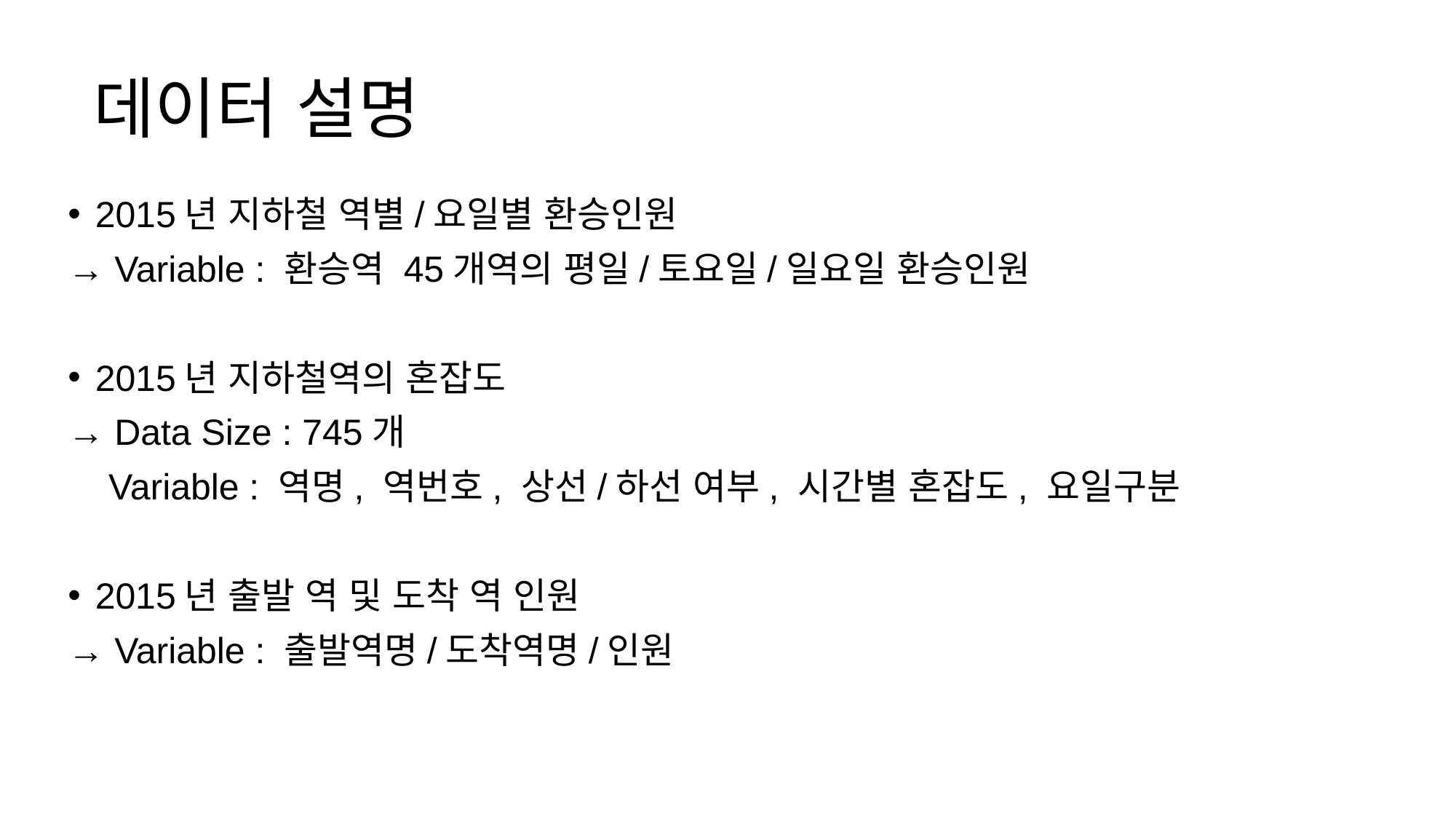

데이터 설명
2015년 지하철 역별/요일별 환승인원
→ Variable : 환승역 45개역의 평일/토요일/일요일 환승인원

2015년 지하철역의 혼잡도
→ Data Size : 745개
    Variable : 역명, 역번호, 상선/하선 여부, 시간별 혼잡도, 요일구분

2015년 출발 역 및 도착 역 인원
→ Variable : 출발역명/도착역명/인원